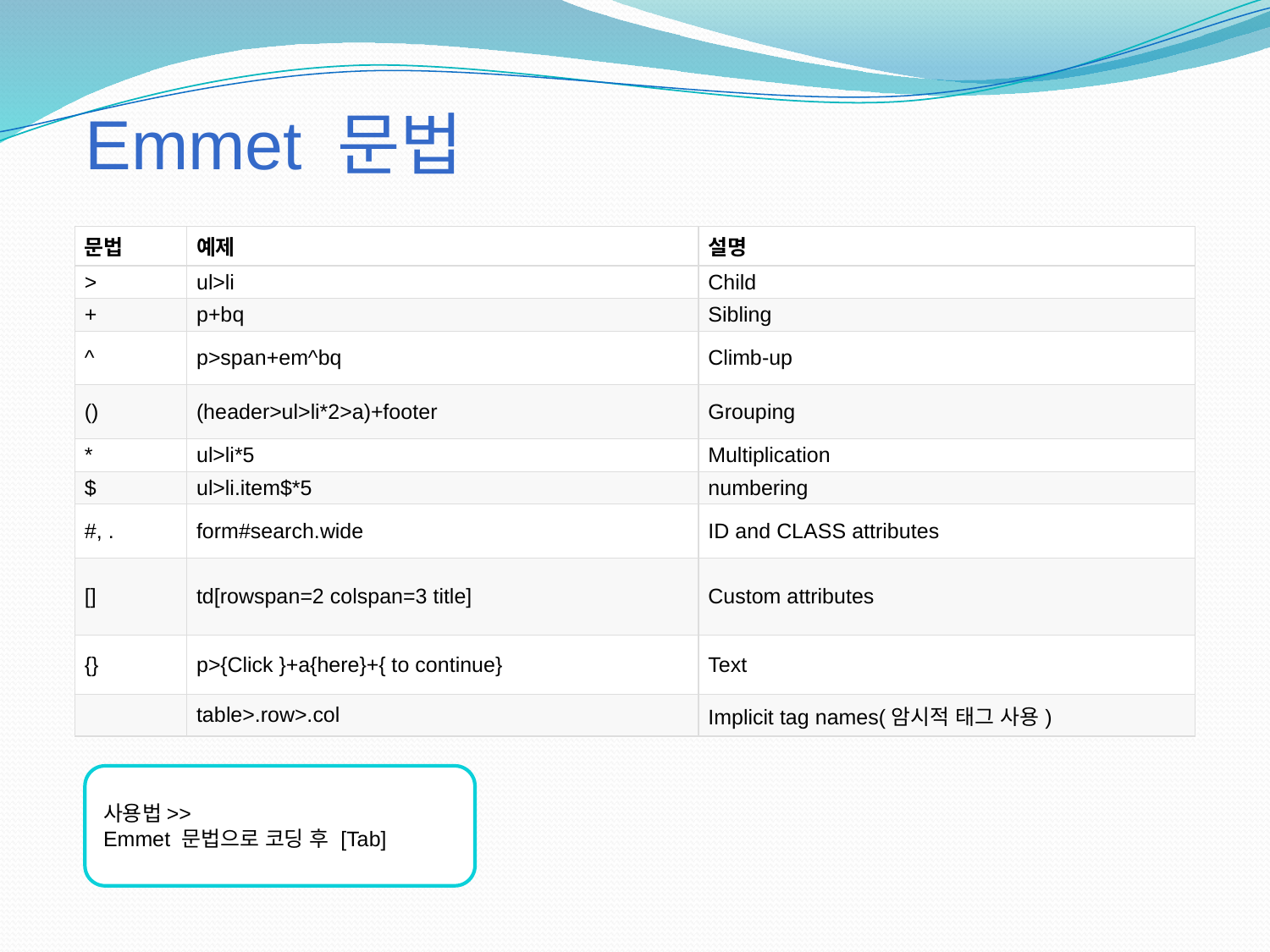

# Emmet 문법
| 문법 | 예제 | 설명 |
| --- | --- | --- |
| > | ul>li | Child |
| + | p+bq | Sibling |
| ^ | p>span+em^bq | Climb-up |
| () | (header>ul>li\*2>a)+footer | Grouping |
| \* | ul>li\*5 | Multiplication |
| $ | ul>li.item$\*5 | numbering |
| #, . | form#search.wide | ID and CLASS attributes |
| [] | td[rowspan=2 colspan=3 title] | Custom attributes |
| {} | p>{Click }+a{here}+{ to continue} | Text |
|  | table>.row>.col | Implicit tag names(암시적 태그 사용) |
사용법>>
Emmet 문법으로 코딩 후 [Tab]